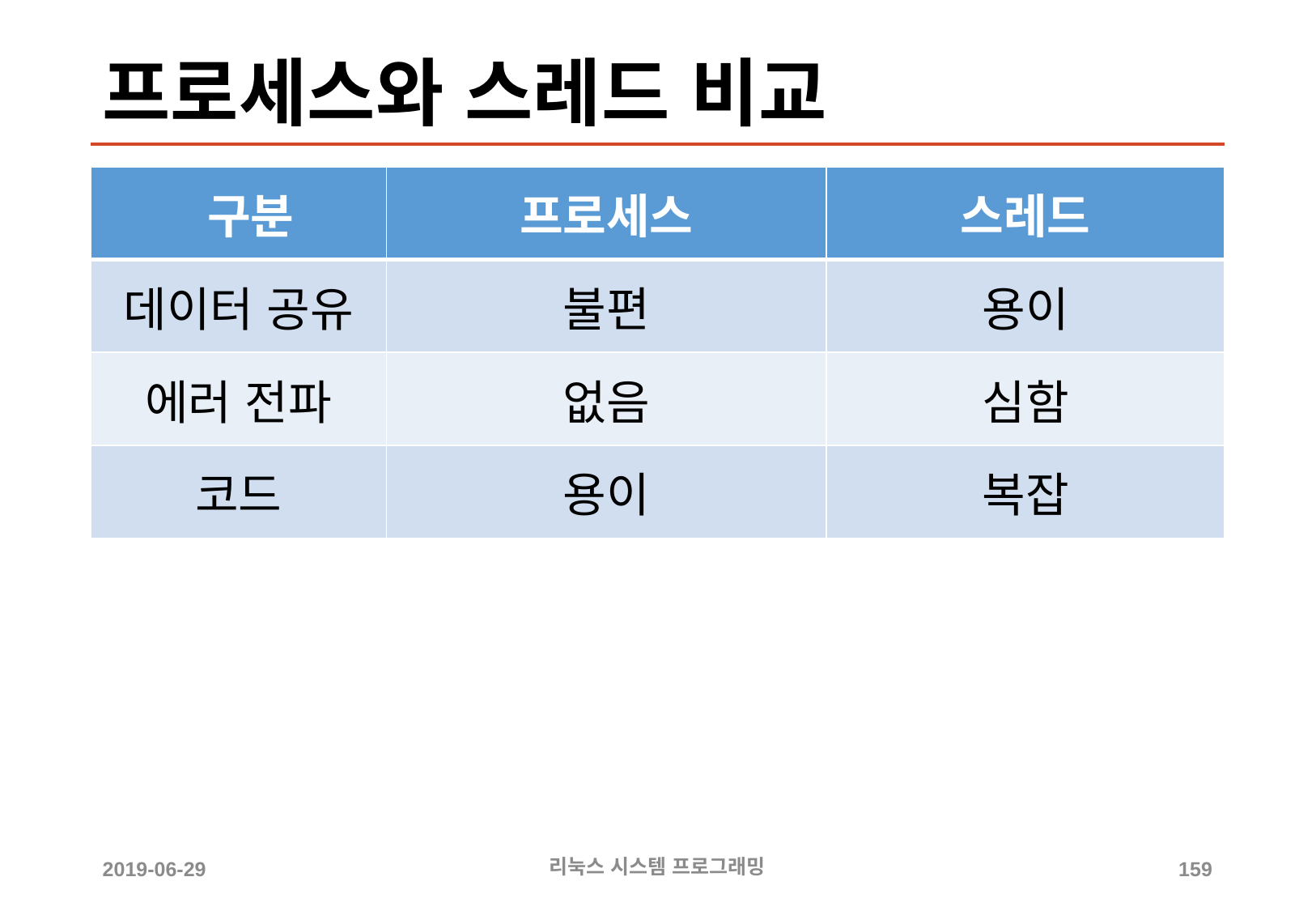

# 프로세스와 스레드 비교
| 구분 | 프로세스 | 스레드 |
| --- | --- | --- |
| 데이터 공유 | 불편 | 용이 |
| 에러 전파 | 없음 | 심함 |
| 코드 | 용이 | 복잡 |
2019-06-29
리눅스 시스템 프로그래밍
159